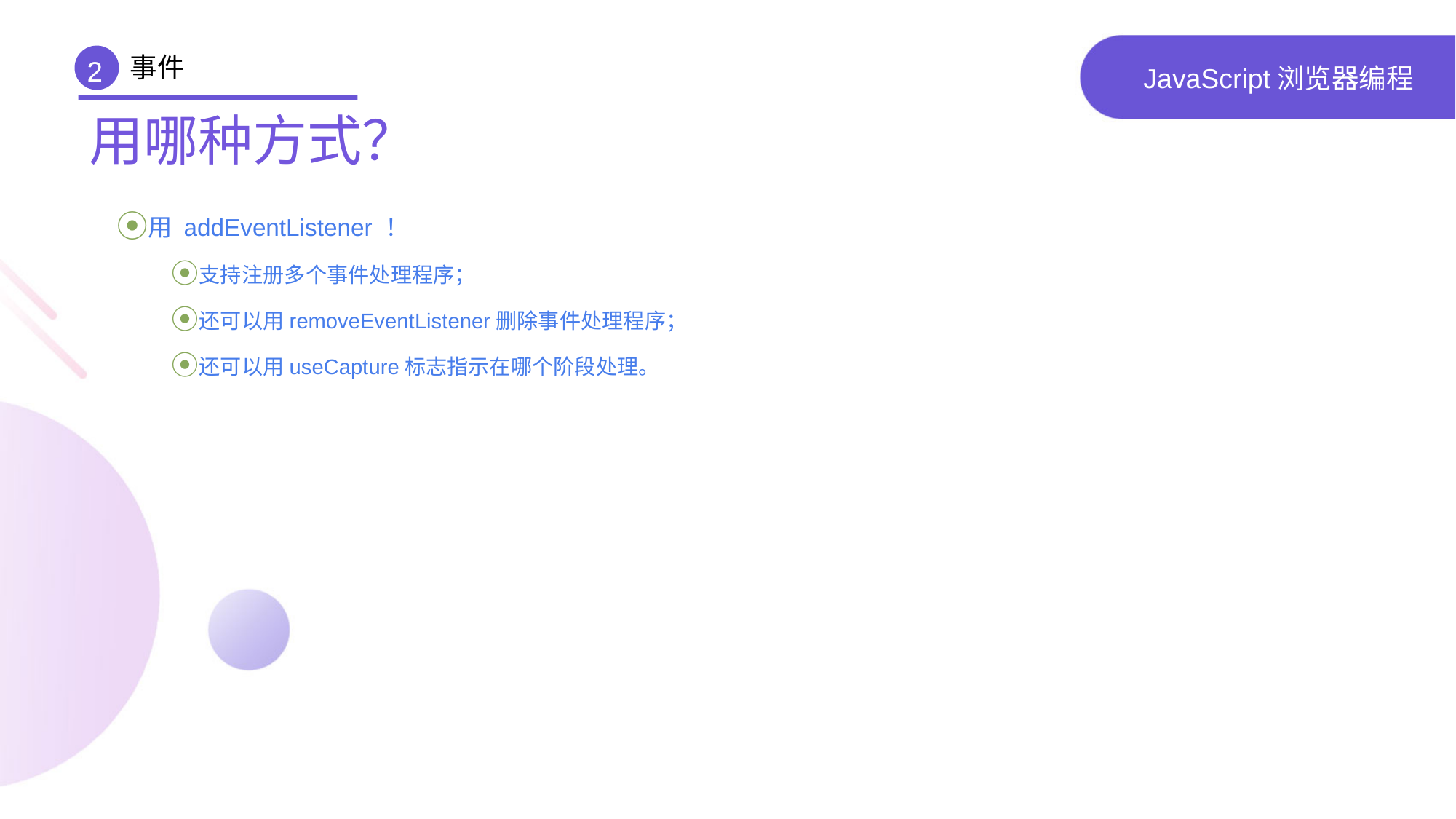

事件
2
# JavaScript浏览器编程
用哪种方式？
用 addEventListener ！
支持注册多个事件处理程序；
还可以用removeEventListener删除事件处理程序；
还可以用useCapture标志指示在哪个阶段处理。